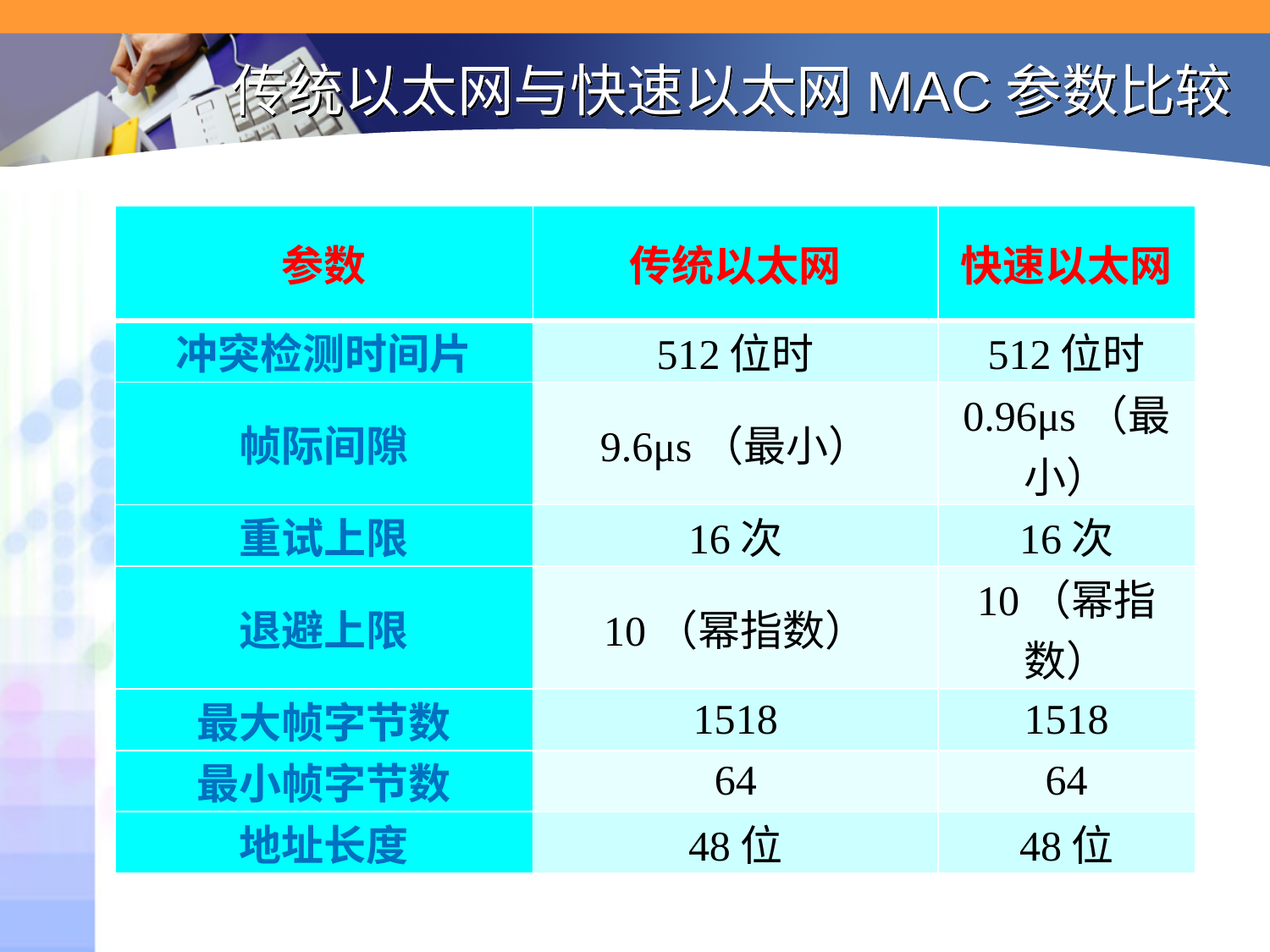

# 传统以太网与快速以太网MAC参数比较
| 参数 | 传统以太网 | 快速以太网 |
| --- | --- | --- |
| 冲突检测时间片 | 512位时 | 512位时 |
| 帧际间隙 | 9.6μs（最小） | 0.96μs（最小） |
| 重试上限 | 16次 | 16次 |
| 退避上限 | 10（幂指数） | 10（幂指数） |
| 最大帧字节数 | 1518 | 1518 |
| 最小帧字节数 | 64 | 64 |
| 地址长度 | 48位 | 48位 |